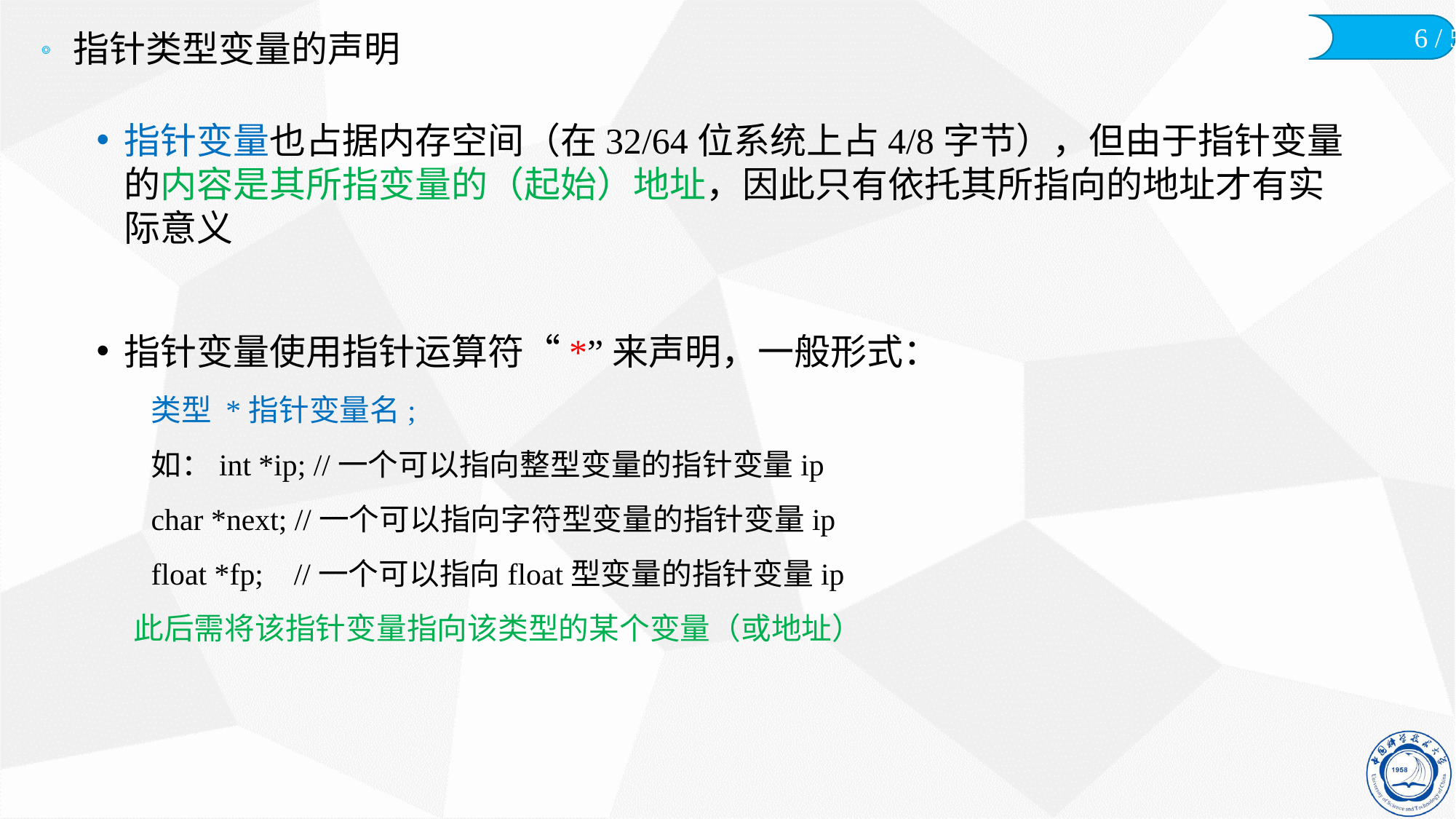

# 指针类型变量的声明
指针变量也占据内存空间（在32/64位系统上占4/8字节），但由于指针变量的内容是其所指变量的（起始）地址，因此只有依托其所指向的地址才有实际意义

指针变量使用指针运算符“*”来声明，一般形式：
类型 *指针变量名;
如：int *ip; //一个可以指向整型变量的指针变量ip
char *next; //一个可以指向字符型变量的指针变量ip
float *fp;    //一个可以指向float型变量的指针变量ip
此后需将该指针变量指向该类型的某个变量（或地址）